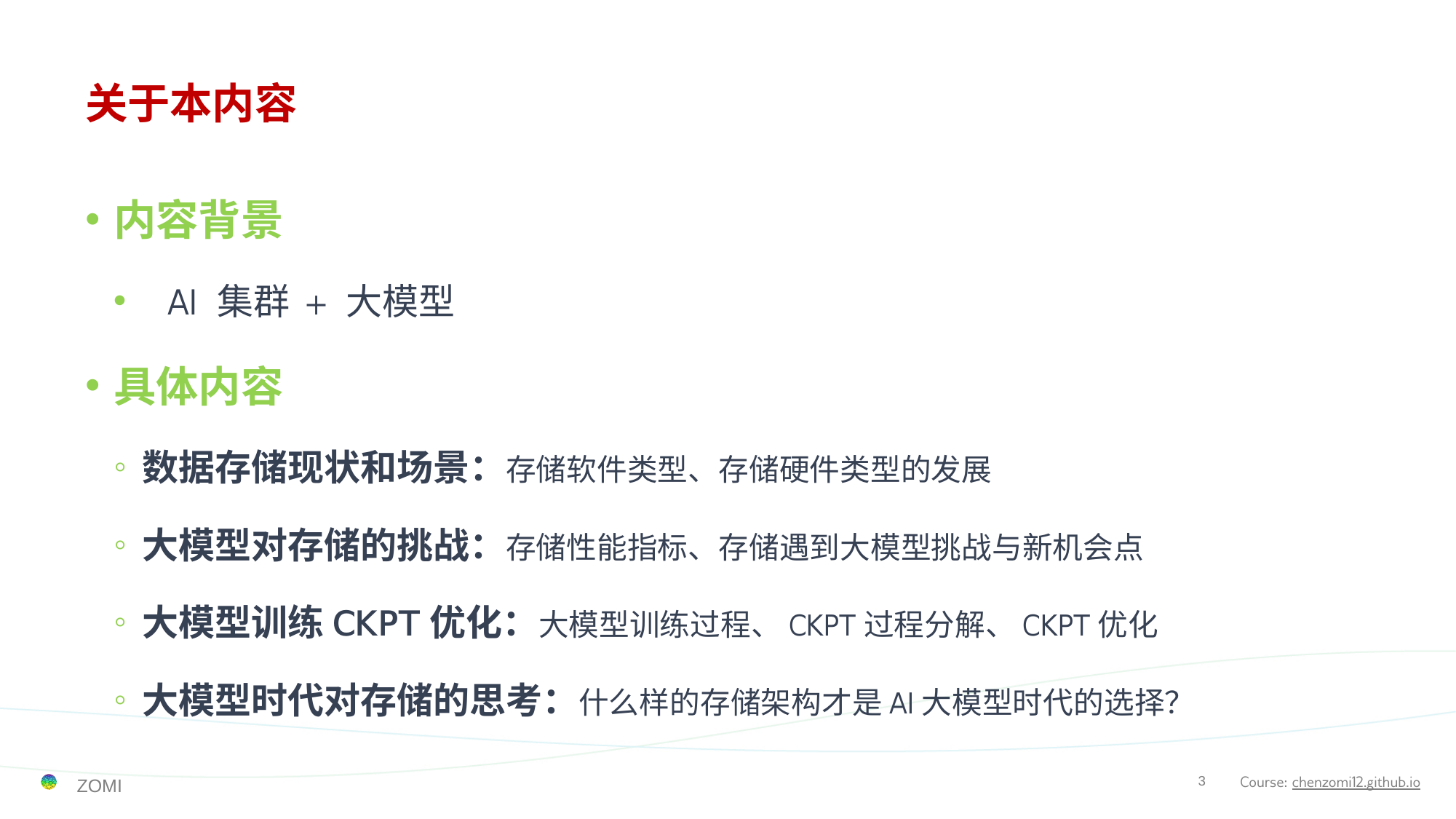

# 关于本内容
内容背景
AI 集群 + 大模型
具体内容
数据存储现状和场景：存储软件类型、存储硬件类型的发展
大模型对存储的挑战：存储性能指标、存储遇到大模型挑战与新机会点
大模型训练CKPT优化：大模型训练过程、CKPT过程分解、CKPT优化
大模型时代对存储的思考：什么样的存储架构才是AI大模型时代的选择？